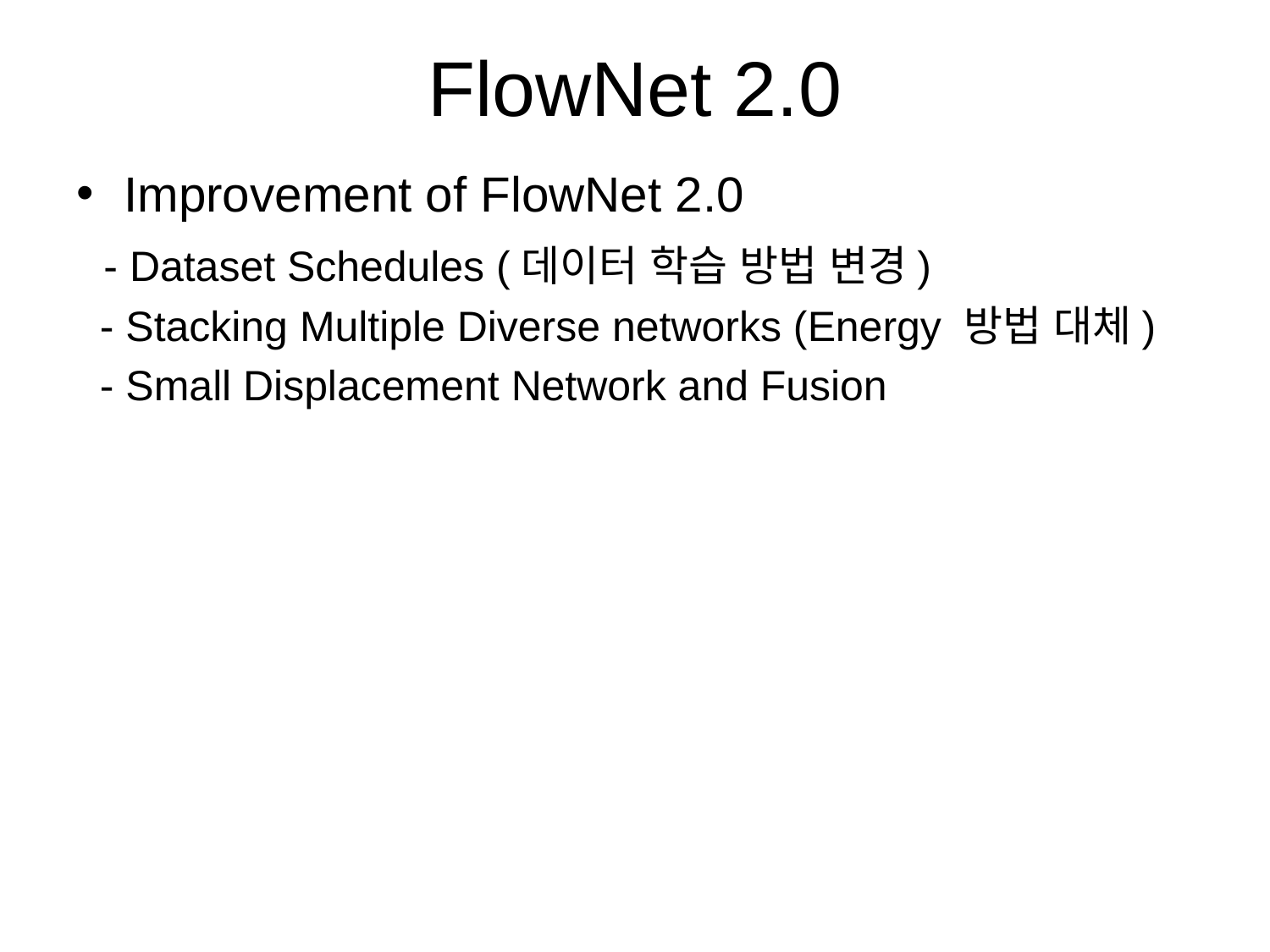

# FlowNet 2.0
Improvement of FlowNet 2.0
  - Dataset Schedules (데이터 학습 방법 변경)
  - Stacking Multiple Diverse networks (Energy 방법 대체)
  - Small Displacement Network and Fusion